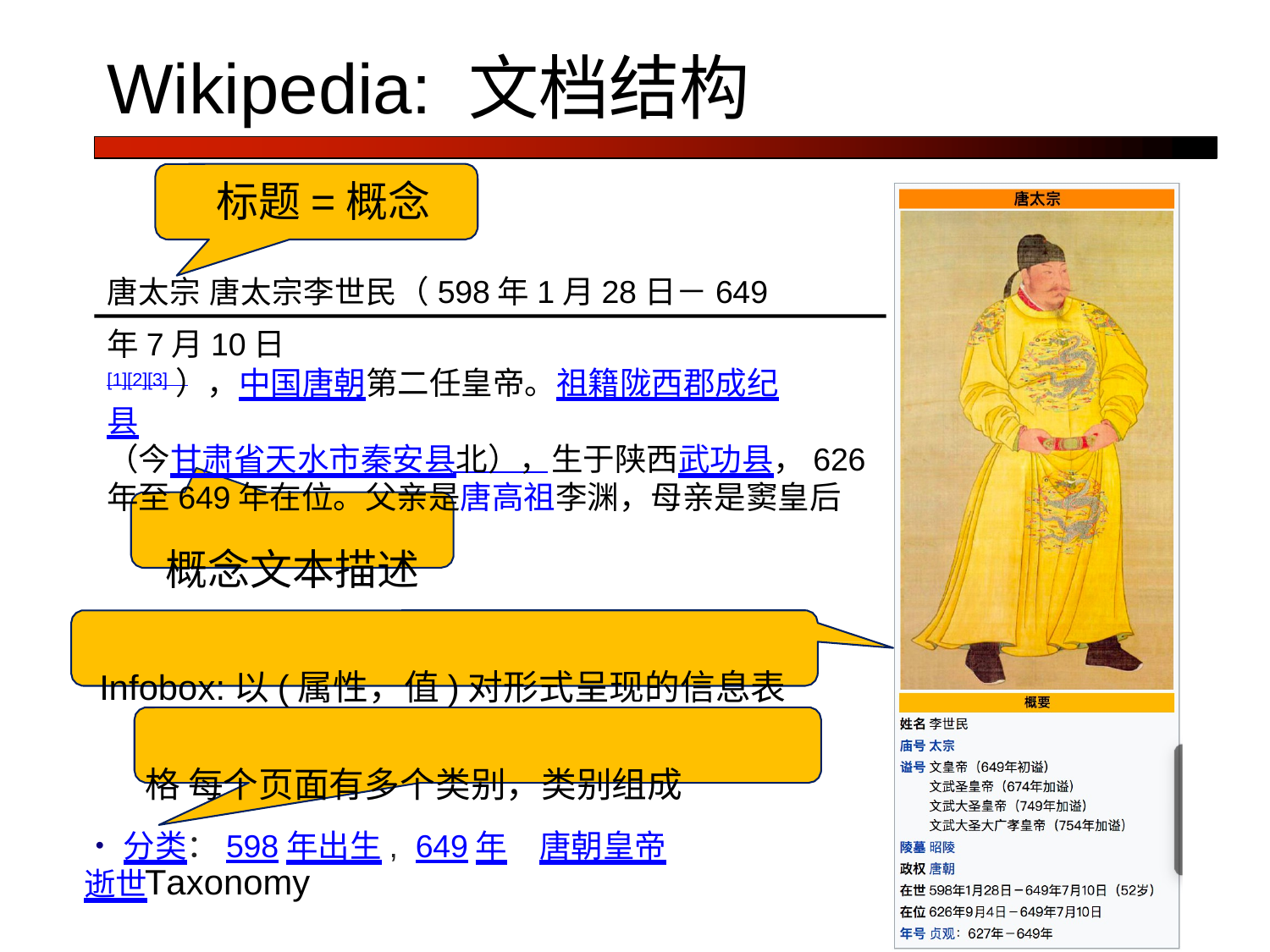

# Wikipedia: 文档结构

标题=概念

唐太宗 唐太宗李世民（598年1月28日－649年7月10日
[1][2][3]），中国唐朝第二任皇帝。祖籍陇西郡成纪县
（今甘肃省天水市秦安县北），生于陕西武功县，626 年至649年在位。父亲是唐高祖李渊，母亲是窦皇后

概念文本描述

Infobox:以(属性，值)对形式呈现的信息表格 每个页面有多个类别，类别组成Taxonomy

•分类：598年出生,  649年逝世
唐朝皇帝